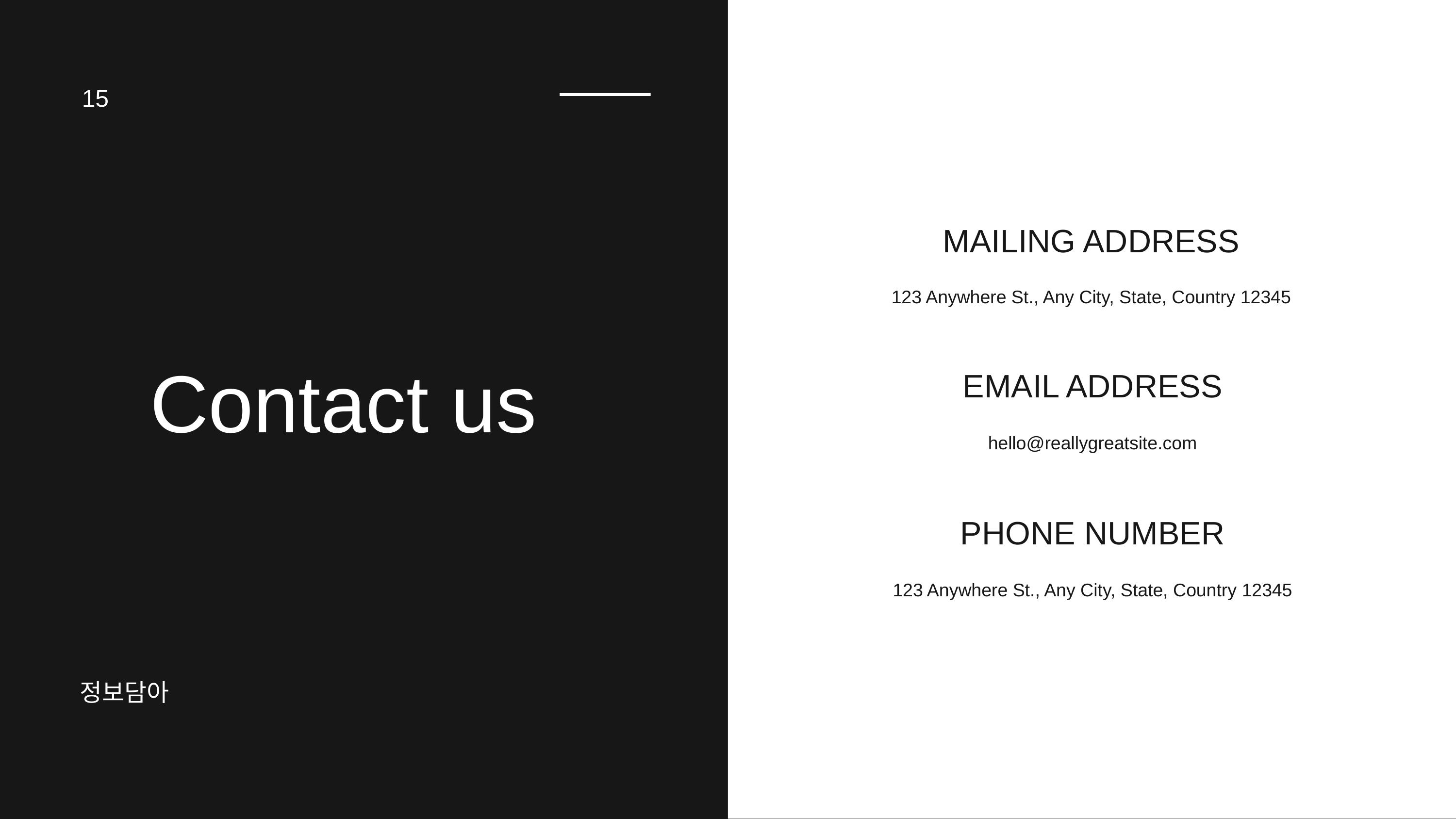

15
MAILING ADDRESS
123 Anywhere St., Any City, State, Country 12345
EMAIL ADDRESS
hello@reallygreatsite.com
PHONE NUMBER
123 Anywhere St., Any City, State, Country 12345
Contact us
정보담아